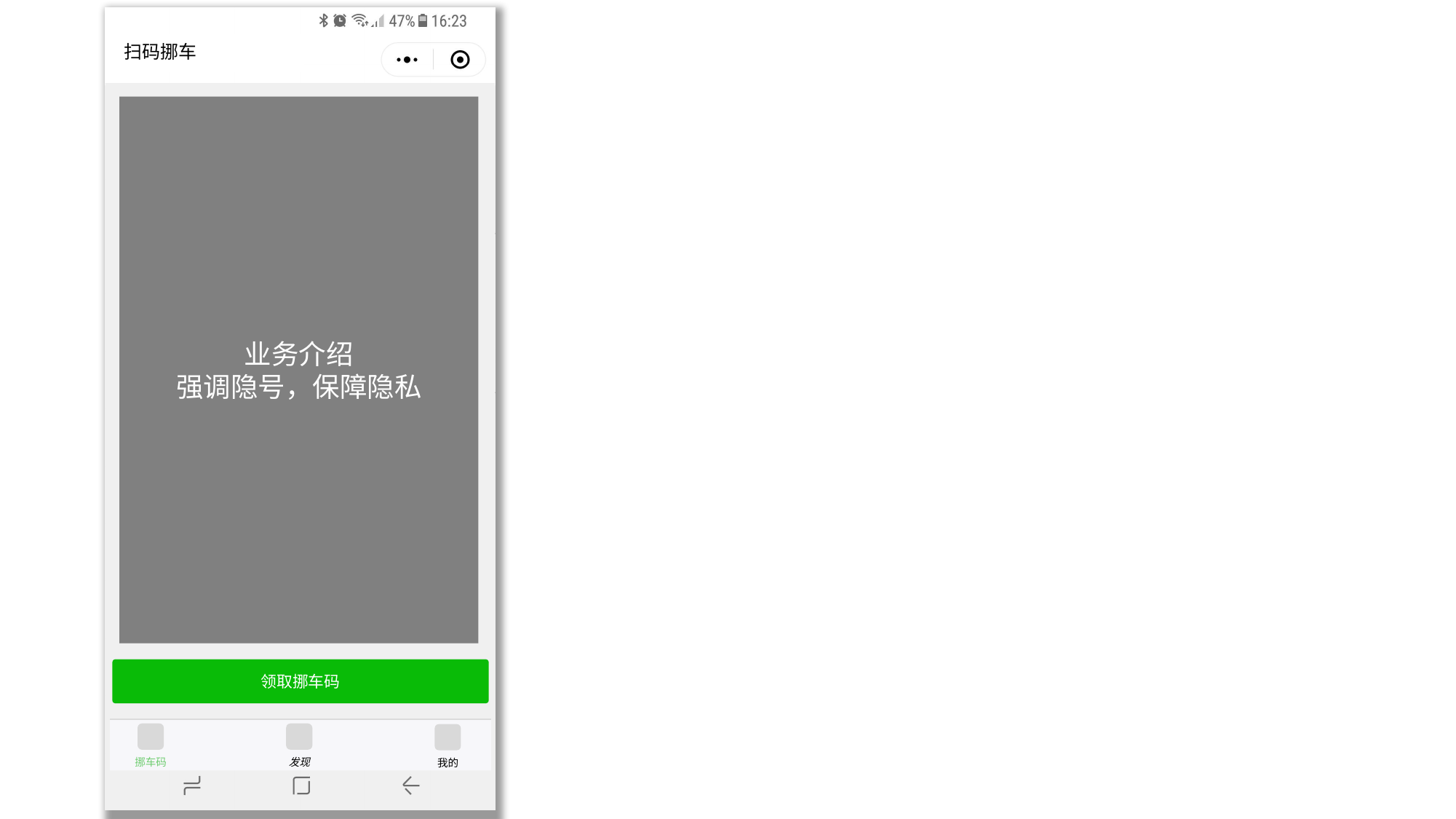

# 扫码挪车

业务介绍
强调隐号，保障隐私
领取挪车码

挪车码

发现

我的